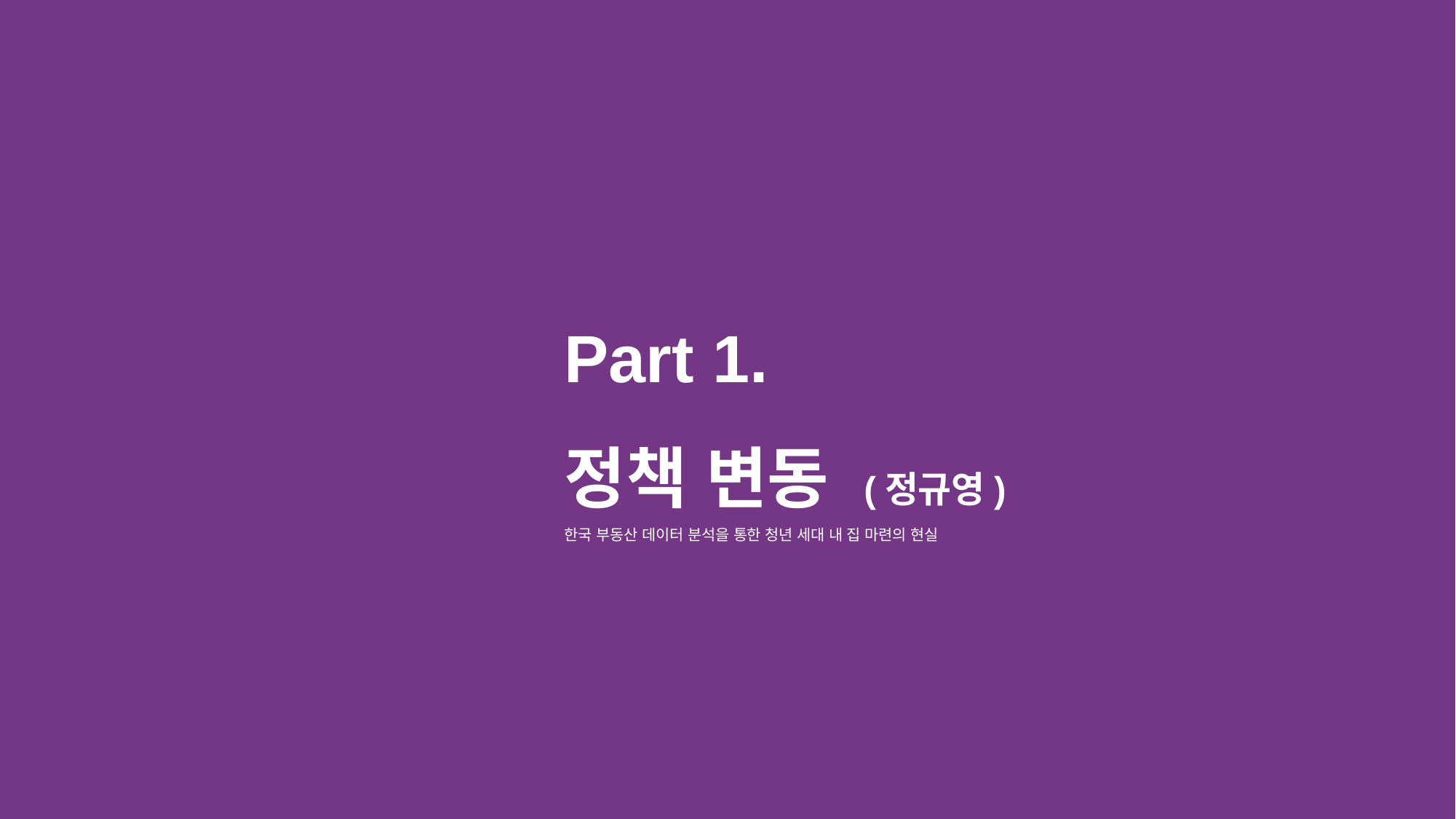

Part 1.
정책 변동 (정규영)
한국 부동산 데이터 분석을 통한 청년 세대 내 집 마련의 현실